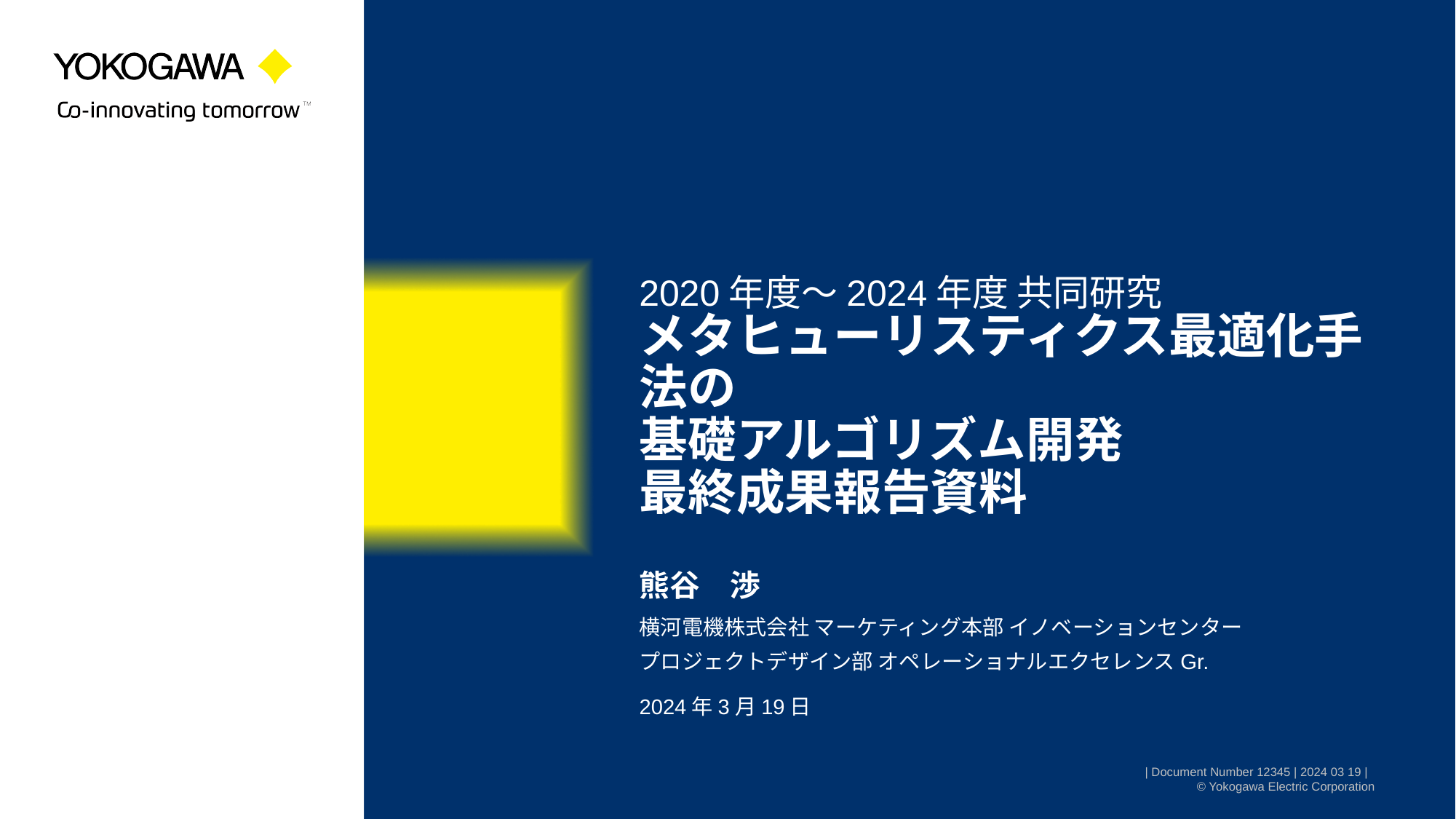

2020年度～2024年度 共同研究
# メタヒューリスティクス最適化手法の 基礎アルゴリズム開発 最終成果報告資料
熊谷　渉
横河電機株式会社 マーケティング本部 イノベーションセンター
プロジェクトデザイン部 オペレーショナルエクセレンスGr.
2024年3月19日